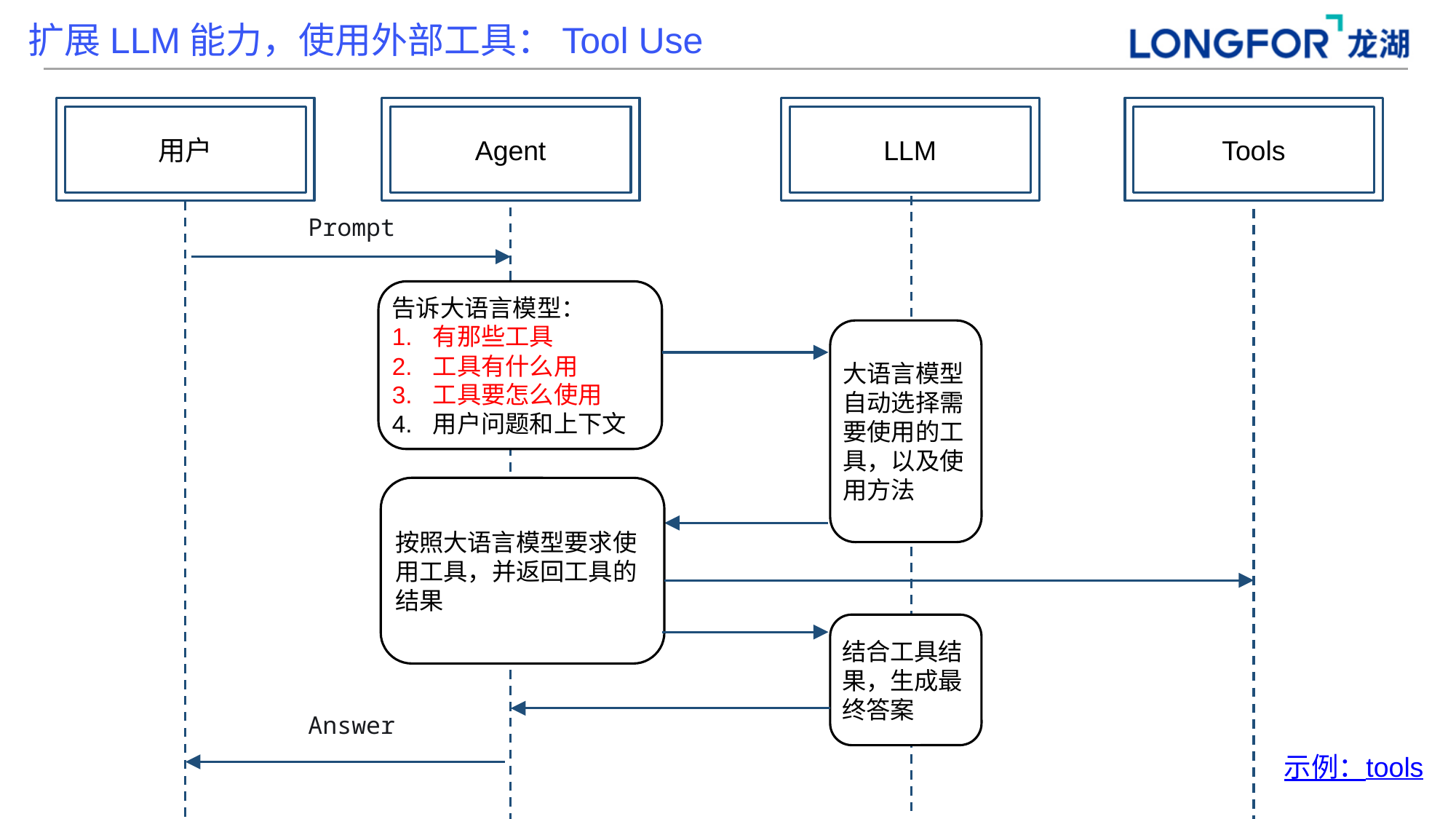

扩展LLM能力，使用外部工具：Tool Use

用户

Agent

LLM

Tools
Prompt
告诉大语言模型：
有那些工具
工具有什么用
工具要怎么使用
用户问题和上下文
大语言模型自动选择需要使用的工具，以及使用方法
按照大语言模型要求使用工具，并返回工具的结果
结合工具结果，生成最终答案
Answer
示例：tools